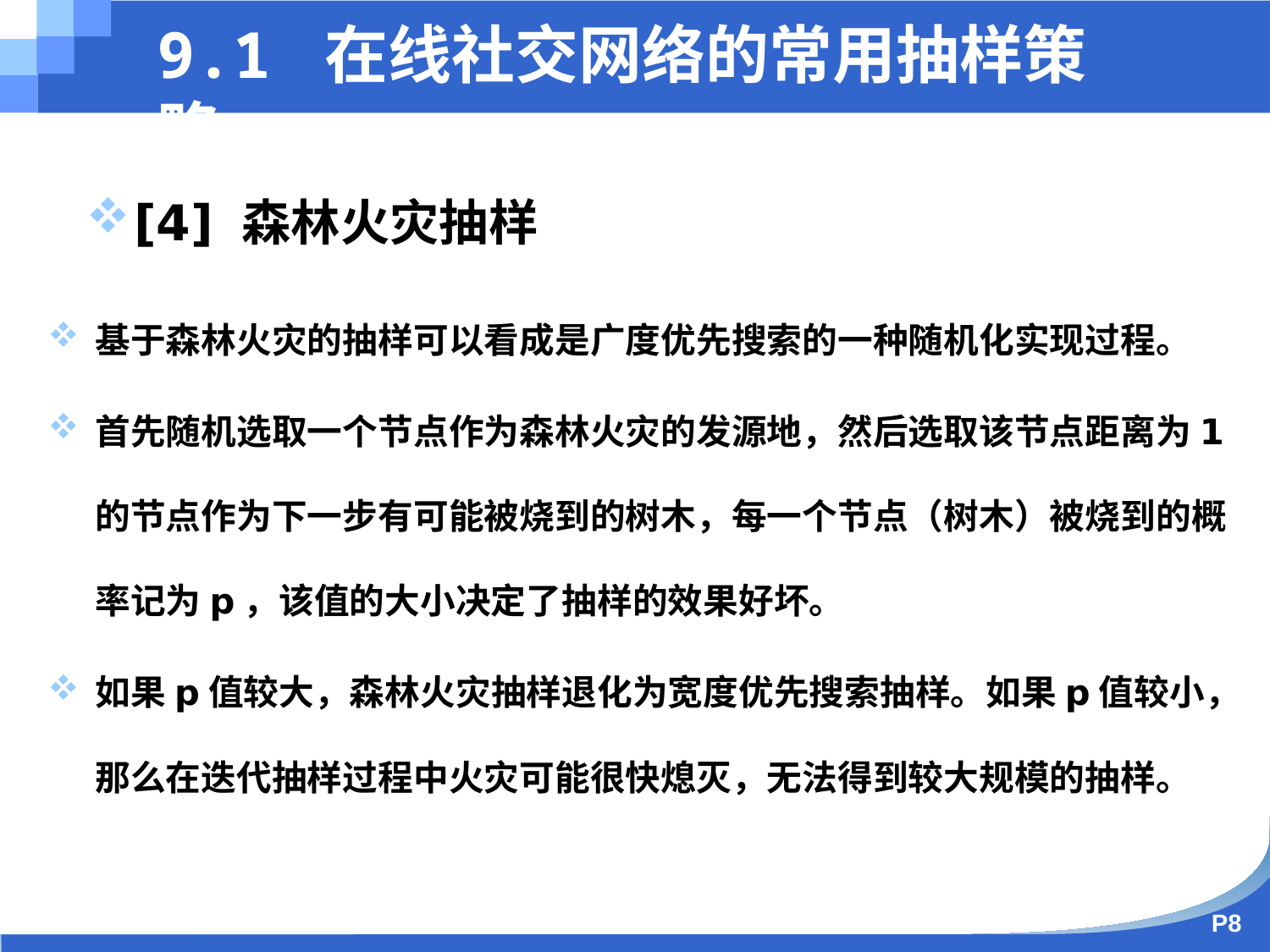

9.1 在线社交网络的常用抽样策略
[4] 森林火灾抽样
基于森林火灾的抽样可以看成是广度优先搜索的一种随机化实现过程。
首先随机选取一个节点作为森林火灾的发源地，然后选取该节点距离为1的节点作为下一步有可能被烧到的树木，每一个节点（树木）被烧到的概率记为p，该值的大小决定了抽样的效果好坏。
如果p值较大，森林火灾抽样退化为宽度优先搜索抽样。如果p值较小，那么在迭代抽样过程中火灾可能很快熄灭，无法得到较大规模的抽样。
P8